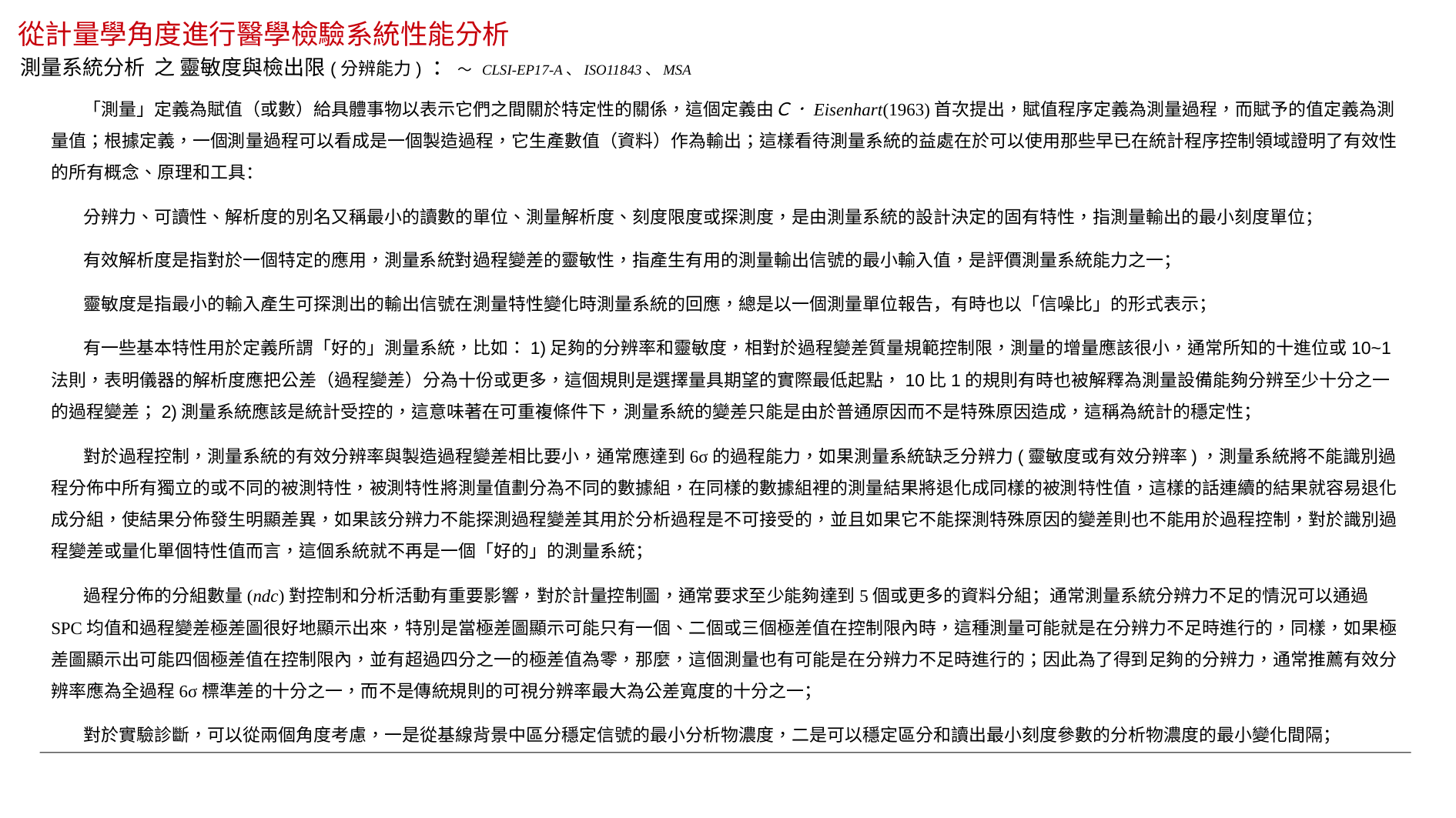

# 從計量學角度進行醫學檢驗系統性能分析
測量系統分析  之 靈敏度與檢出限(分辨能力) ： ～ CLSI-EP17-A、ISO11843、MSA
       「測量」定義為賦值（或數）給具體事物以表示它們之間關於特定性的關係，這個定義由Ｃ．Eisenhart(1963)首次提出，賦值程序定義為測量過程，而賦予的值定義為測量值；根據定義，一個測量過程可以看成是一個製造過程，它生產數值（資料）作為輸出；這樣看待測量系統的益處在於可以使用那些早已在統計程序控制領域證明了有效性的所有概念、原理和工具：
       分辨力、可讀性、解析度的別名又稱最小的讀數的單位、測量解析度、刻度限度或探測度，是由測量系統的設計決定的固有特性，指測量輸出的最小刻度單位；
       有效解析度是指對於一個特定的應用，測量系統對過程變差的靈敏性，指產生有用的測量輸出信號的最小輸入值，是評價測量系統能力之一；
       靈敏度是指最小的輸入產生可探測出的輸出信號在測量特性變化時測量系統的回應，總是以一個測量單位報告，有時也以「信噪比」的形式表示；
       有一些基本特性用於定義所謂「好的」測量系統，比如：1)足夠的分辨率和靈敏度，相對於過程變差質量規範控制限，測量的增量應該很小，通常所知的十進位或10~1法則，表明儀器的解析度應把公差（過程變差）分為十份或更多，這個規則是選擇量具期望的實際最低起點，10比1的規則有時也被解釋為測量設備能夠分辨至少十分之一的過程變差；2)測量系統應該是統計受控的，這意味著在可重複條件下，測量系統的變差只能是由於普通原因而不是特殊原因造成，這稱為統計的穩定性；
       對於過程控制，測量系統的有效分辨率與製造過程變差相比要小，通常應達到6σ的過程能力，如果測量系統缺乏分辨力(靈敏度或有效分辨率)，測量系統將不能識別過程分佈中所有獨立的或不同的被測特性，被測特性將測量值劃分為不同的數據組，在同樣的數據組裡的測量結果將退化成同樣的被測特性值，這樣的話連續的結果就容易退化成分組，使結果分佈發生明顯差異，如果該分辨力不能探測過程變差其用於分析過程是不可接受的，並且如果它不能探測特殊原因的變差則也不能用於過程控制，對於識別過程變差或量化單個特性值而言，這個系統就不再是一個「好的」的測量系統；
       過程分佈的分組數量(ndc)對控制和分析活動有重要影響，對於計量控制圖，通常要求至少能夠達到5個或更多的資料分組；通常測量系統分辨力不足的情況可以通過SPC均值和過程變差極差圖很好地顯示出來，特別是當極差圖顯示可能只有一個、二個或三個極差值在控制限內時，這種測量可能就是在分辨力不足時進行的，同樣，如果極差圖顯示出可能四個極差值在控制限內，並有超過四分之一的極差值為零，那麼，這個測量也有可能是在分辨力不足時進行的；因此為了得到足夠的分辨力，通常推薦有效分辨率應為全過程6σ標準差的十分之一，而不是傳統規則的可視分辨率最大為公差寬度的十分之一；
       對於實驗診斷，可以從兩個角度考慮，一是從基線背景中區分穩定信號的最小分析物濃度，二是可以穩定區分和讀出最小刻度參數的分析物濃度的最小變化間隔；